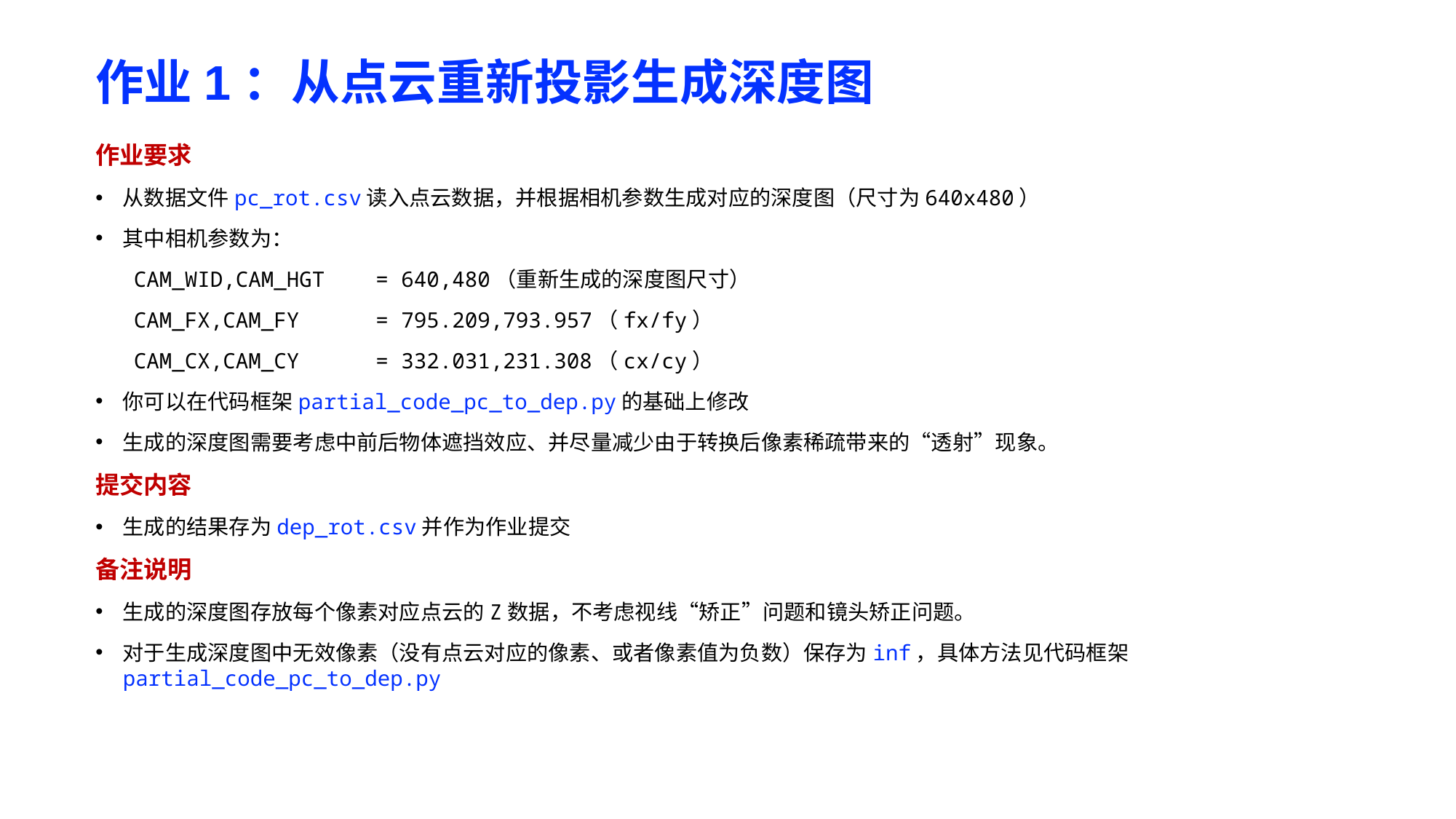

# 作业1：从点云重新投影生成深度图
作业要求
从数据文件pc_rot.csv读入点云数据，并根据相机参数生成对应的深度图（尺寸为640x480）
其中相机参数为：
   CAM_WID,CAM_HGT    = 640,480（重新生成的深度图尺寸）
   CAM_FX,CAM_FY      = 795.209,793.957（fx/fy）
   CAM_CX,CAM_CY      = 332.031,231.308（cx/cy）
你可以在代码框架partial_code_pc_to_dep.py的基础上修改
生成的深度图需要考虑中前后物体遮挡效应、并尽量减少由于转换后像素稀疏带来的“透射”现象。
提交内容
生成的结果存为dep_rot.csv并作为作业提交
备注说明
生成的深度图存放每个像素对应点云的Z数据，不考虑视线“矫正”问题和镜头矫正问题。
对于生成深度图中无效像素（没有点云对应的像素、或者像素值为负数）保存为inf，具体方法见代码框架partial_code_pc_to_dep.py